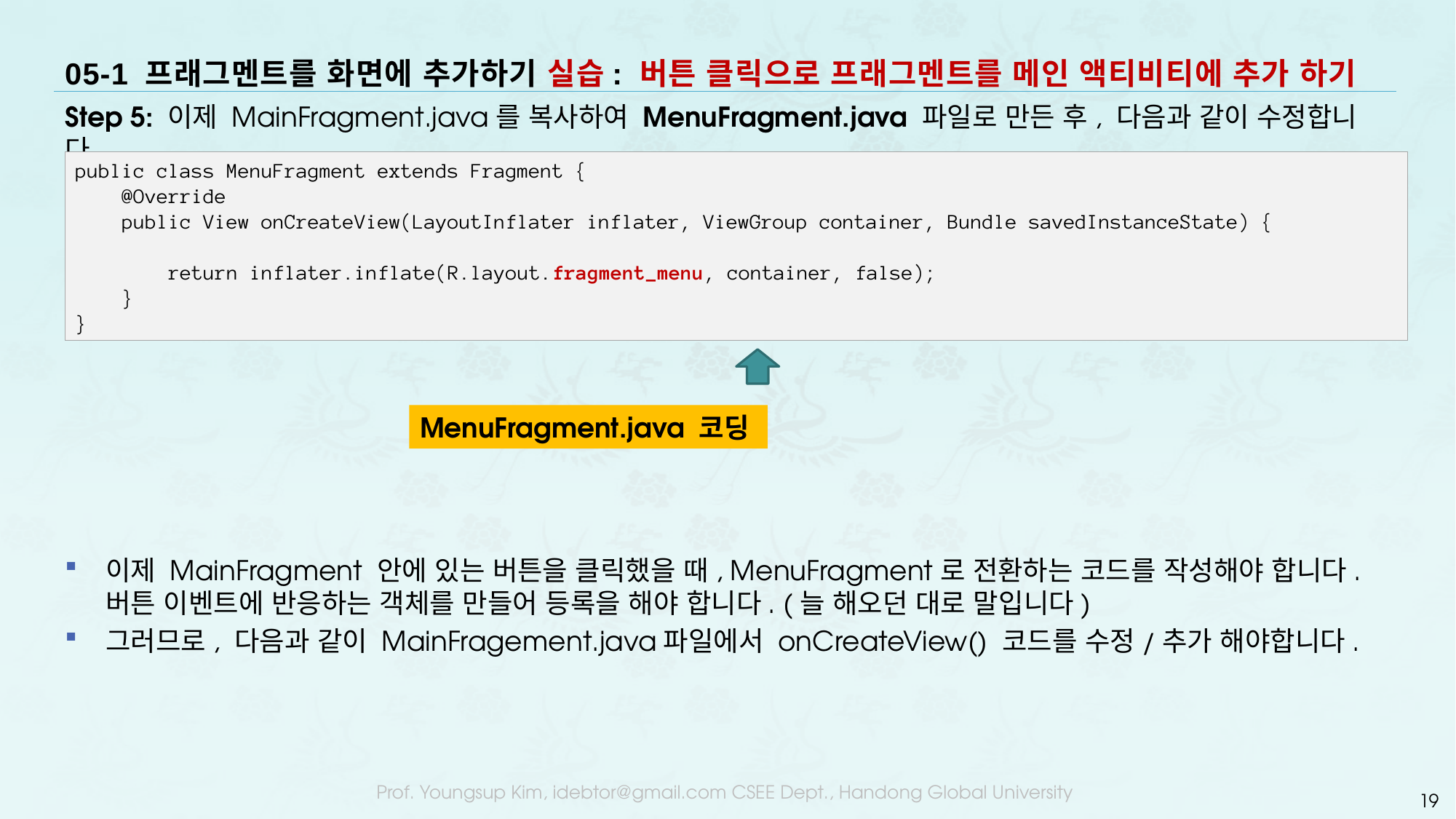

# 05-1 프래그멘트를 화면에 추가하기 실습: 버튼 클릭으로 프래그멘트를 메인 액티비티에 추가 하기
Step 5: 이제 MainFragment.java를 복사하여 MenuFragment.java 파일로 만든 후, 다음과 같이 수정합니다.

이제 MainFragment 안에 있는 버튼을 클릭했을 때, MenuFragment로 전환하는 코드를 작성해야 합니다. 버튼 이벤트에 반응하는 객체를 만들어 등록을 해야 합니다. (늘 해오던 대로 말입니다)
그러므로, 다음과 같이 MainFragement.java파일에서 onCreateView() 코드를 수정/추가 해야합니다.
public class MenuFragment extends Fragment {
    @Override
    public View onCreateView(LayoutInflater inflater, ViewGroup container, Bundle savedInstanceState) {

        return inflater.inflate(R.layout.fragment_menu, container, false);
    }
}

MenuFragment.java 코딩
19